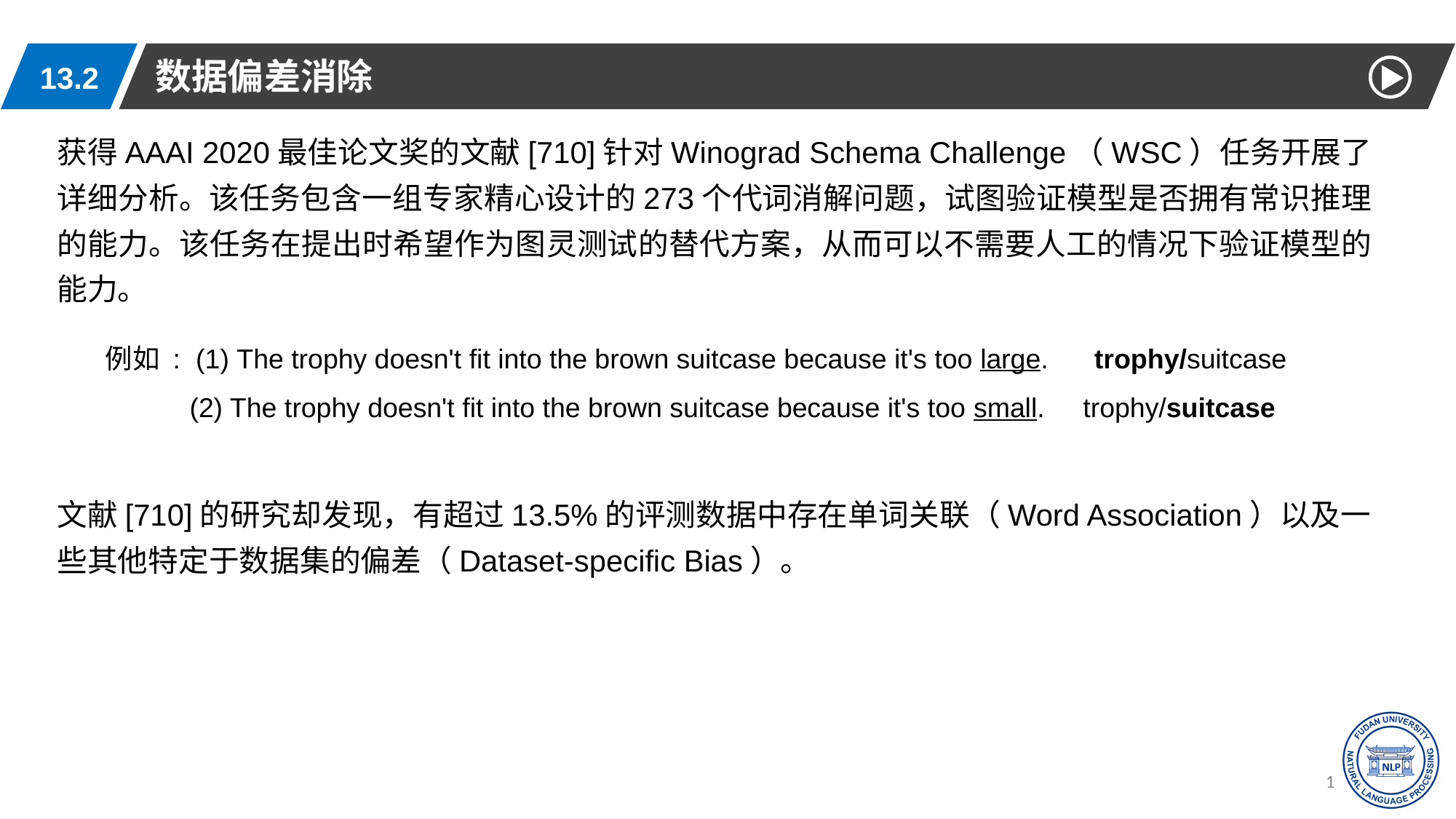

数据偏差消除
13.2

获得AAAI 2020最佳论文奖的文献[710]针对Winograd Schema Challenge（WSC）任务开展了详细分析。该任务包含一组专家精心设计的273个代词消解问题，试图验证模型是否拥有常识推理的能力。该任务在提出时希望作为图灵测试的替代方案，从而可以不需要人工的情况下验证模型的能力。
例如 :  (1) The trophy doesn't fit into the brown suitcase because it's too large.      trophy/suitcase
           (2) The trophy doesn't fit into the brown suitcase because it's too small.     trophy/suitcase
文献[710]的研究却发现，有超过13.5%的评测数据中存在单词关联（Word Association）以及一些其他特定于数据集的偏差（Dataset-specific Bias）。
14